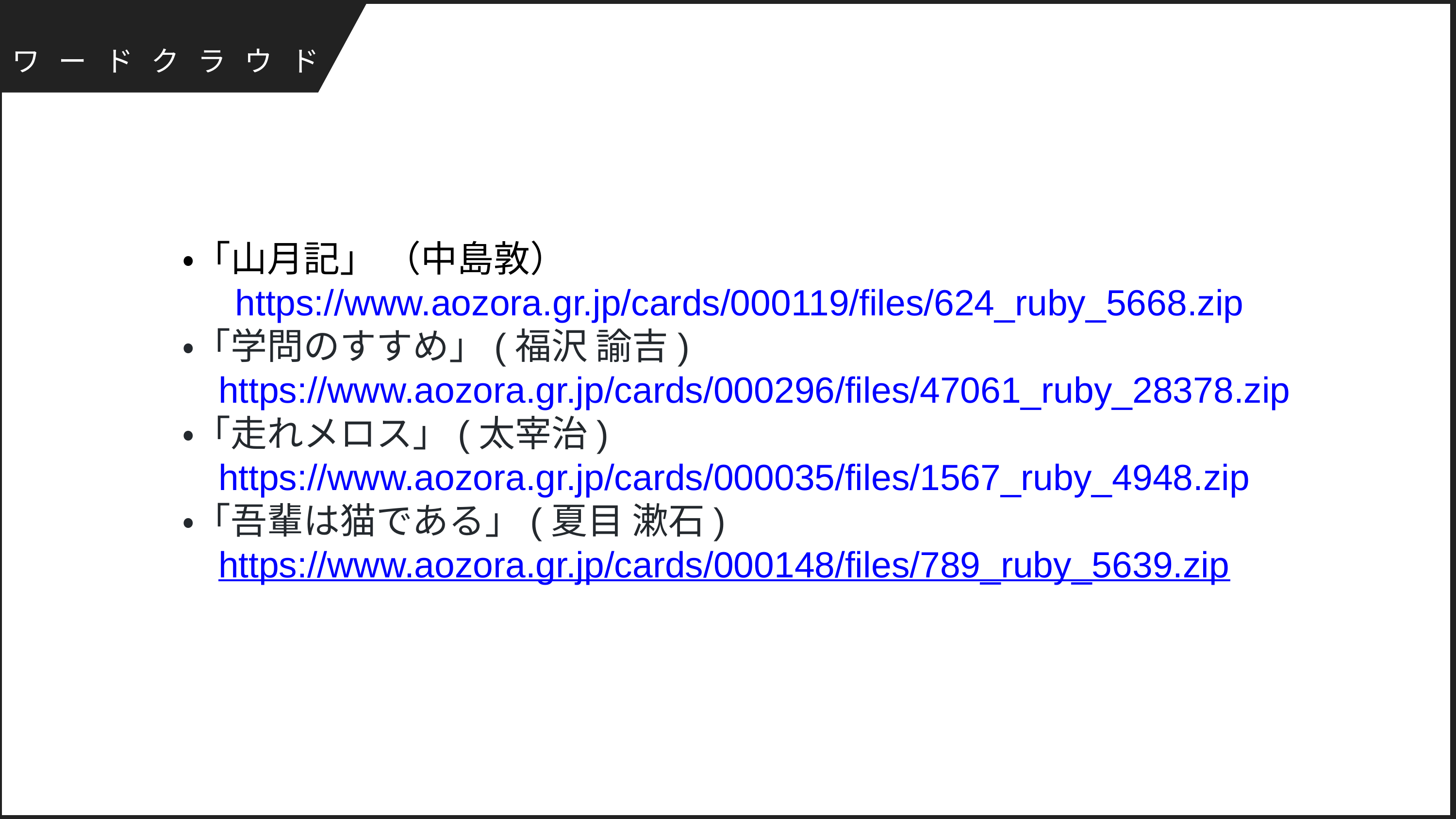

ワードクラウド
・「山月記」 （中島敦）
　 https://www.aozora.gr.jp/cards/000119/files/624_ruby_5668.zip
・「学問のすすめ」(福沢 諭吉)
https://www.aozora.gr.jp/cards/000296/files/47061_ruby_28378.zip
・「走れメロス」(太宰治)
https://www.aozora.gr.jp/cards/000035/files/1567_ruby_4948.zip
・「吾輩は猫である」(夏目 漱石)
https://www.aozora.gr.jp/cards/000148/files/789_ruby_5639.zip